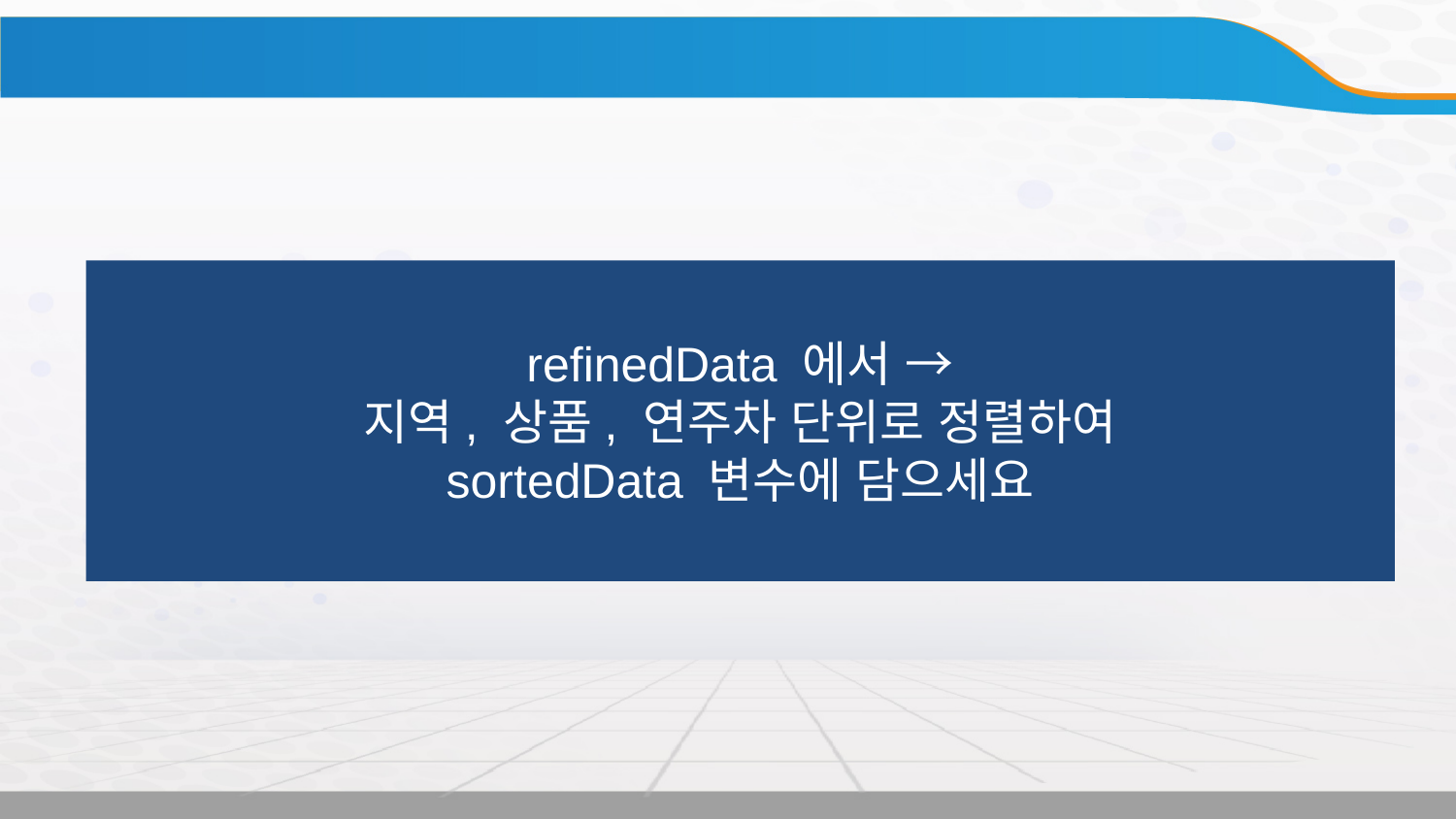

프로젝트 실습
refinedData 에서 →
지역, 상품, 연주차 단위로 정렬하여
sortedData 변수에 담으세요